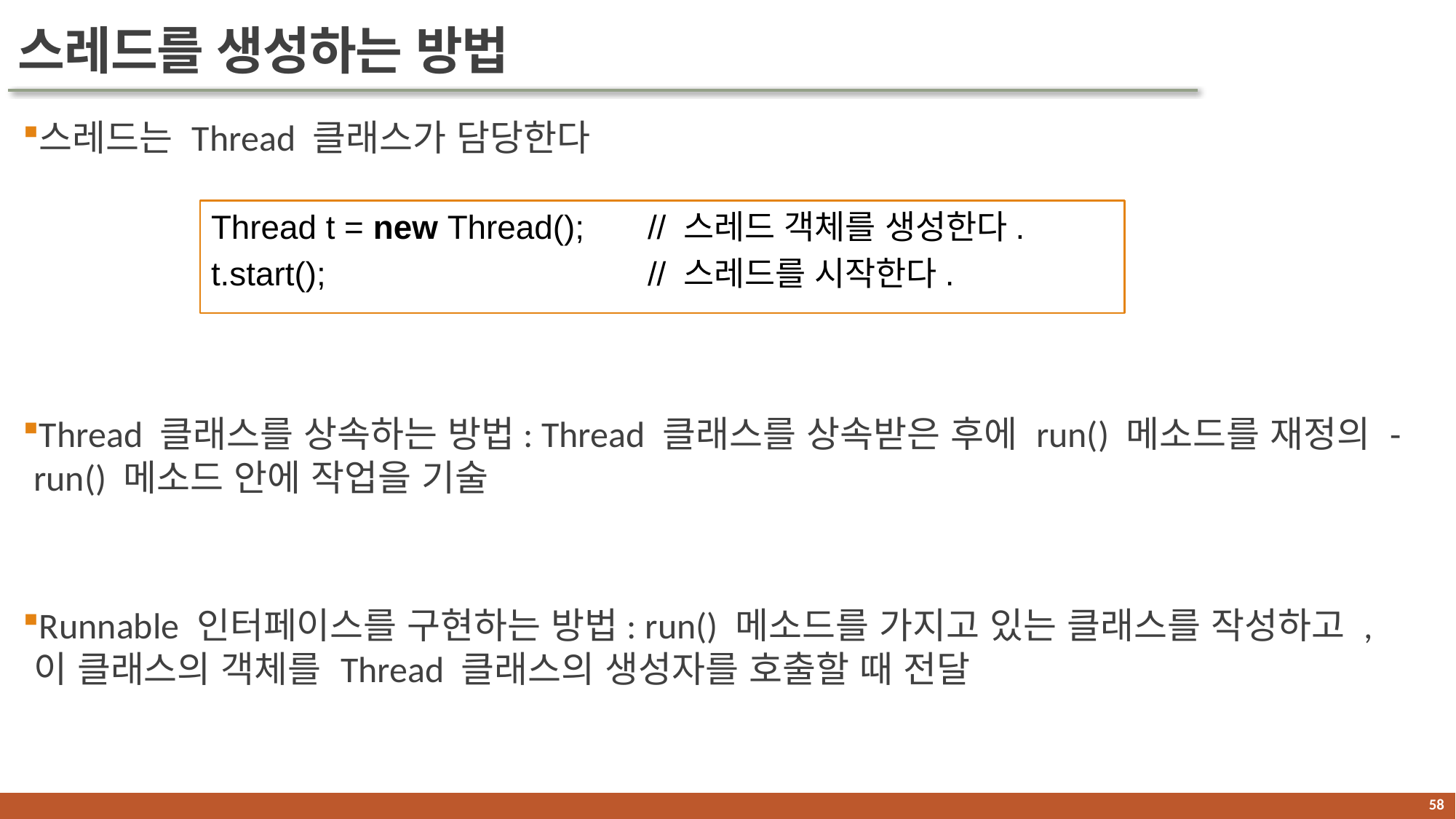

# 스레드를 생성하는 방법
스레드는 Thread 클래스가 담당한다

Thread 클래스를 상속하는 방법: Thread 클래스를 상속받은 후에 run() 메소드를 재정의 - run() 메소드 안에 작업을 기술

Runnable 인터페이스를 구현하는 방법: run() 메소드를 가지고 있는 클래스를 작성하고 ,이 클래스의 객체를 Thread 클래스의 생성자를 호출할 때 전달

Thread t = new Thread();	// 스레드 객체를 생성한다.
t.start();			// 스레드를 시작한다.
58